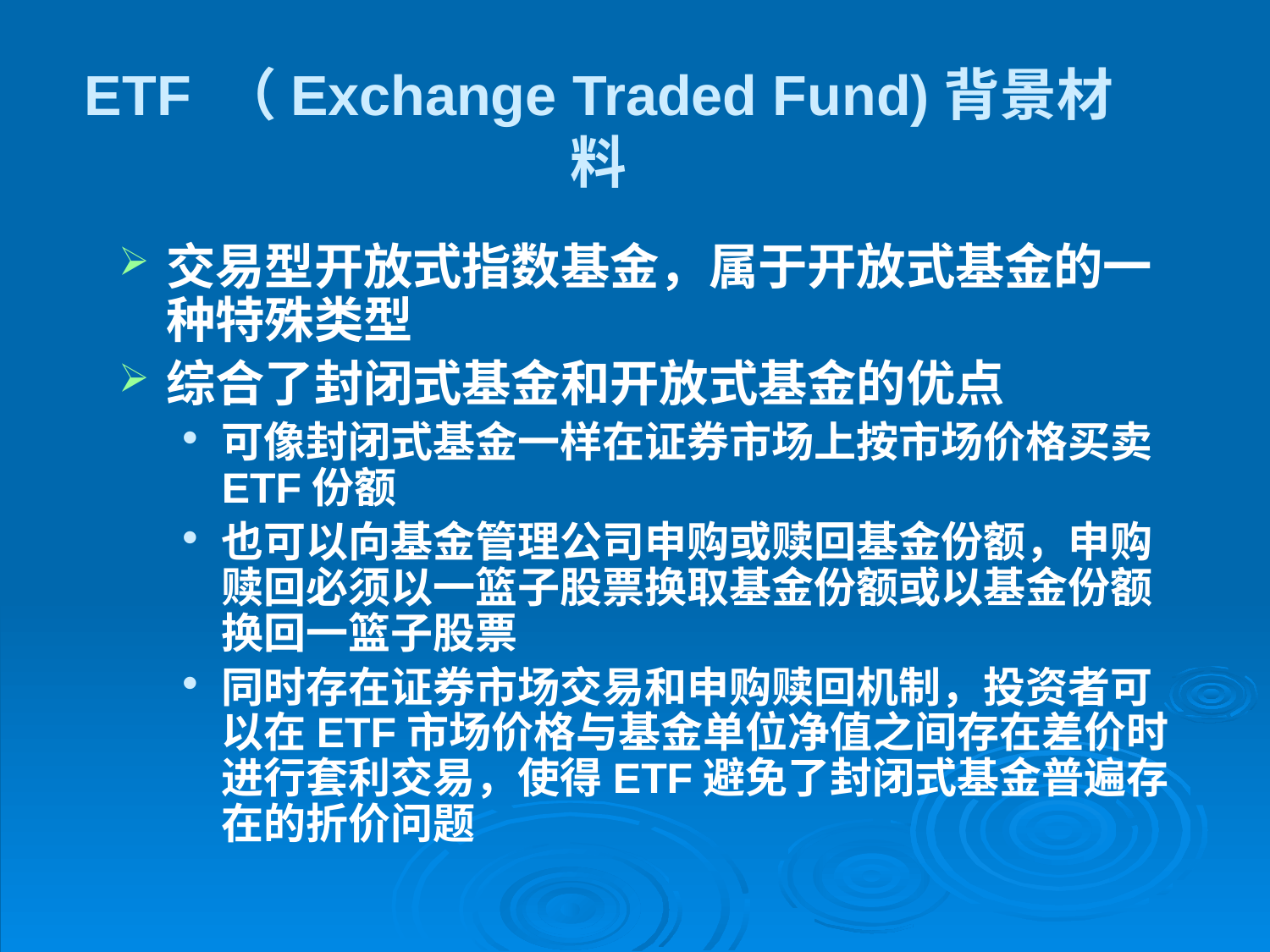

# ETF （Exchange Traded Fund)背景材料
交易型开放式指数基金，属于开放式基金的一种特殊类型
综合了封闭式基金和开放式基金的优点
可像封闭式基金一样在证券市场上按市场价格买卖ETF份额
也可以向基金管理公司申购或赎回基金份额，申购赎回必须以一篮子股票换取基金份额或以基金份额换回一篮子股票
同时存在证券市场交易和申购赎回机制，投资者可以在ETF市场价格与基金单位净值之间存在差价时进行套利交易，使得ETF避免了封闭式基金普遍存在的折价问题